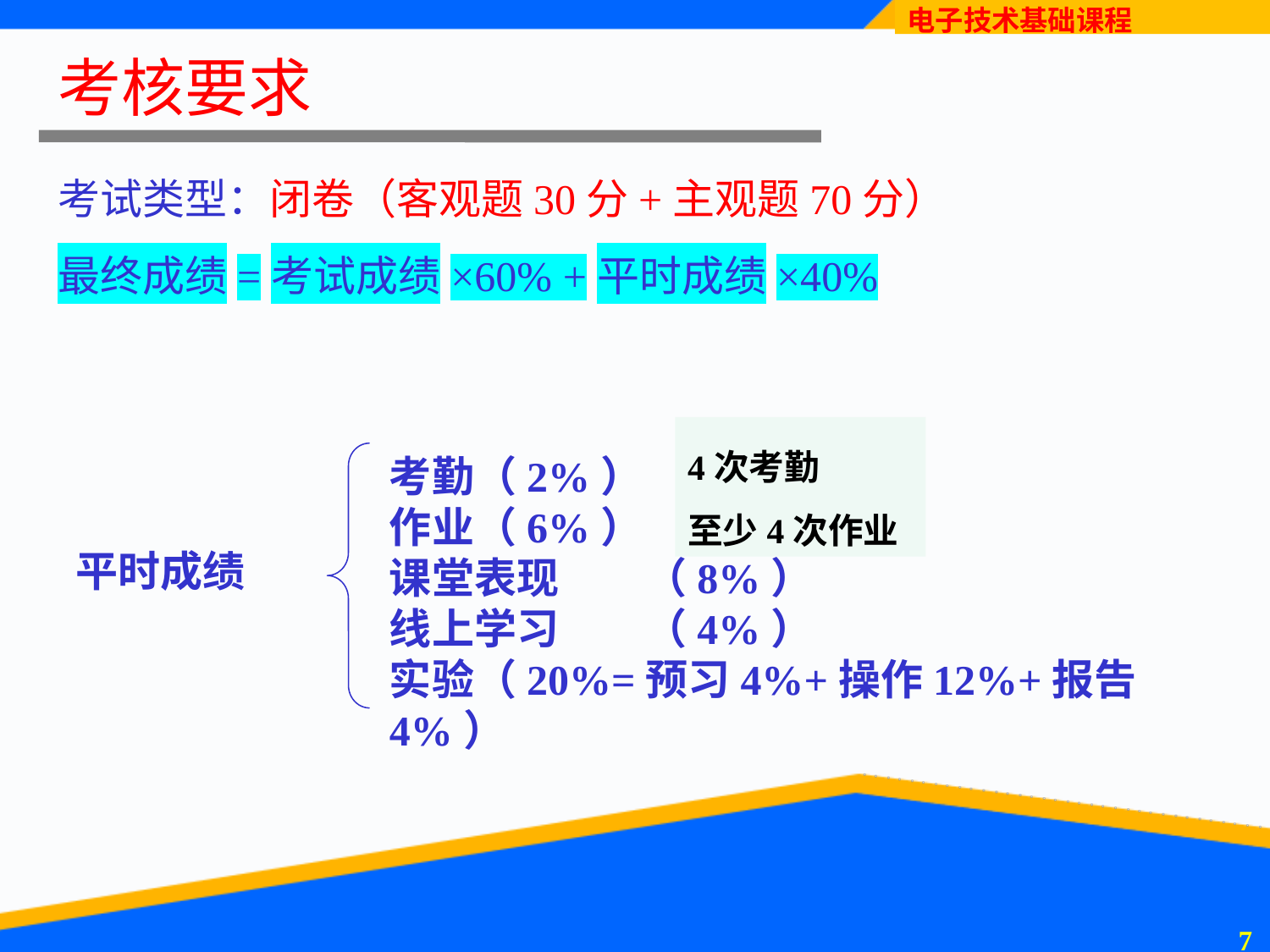

# 考核要求
考试类型：闭卷（客观题30分+主观题70分）
最终成绩=考试成绩×60% +平时成绩×40%
4次考勤
至少4次作业

考勤（2%）
作业（6%）
课堂表现         （8%）
线上学习         （4%）
实验（20%=预习4%+操作12%+报告4%）

平时成绩

7